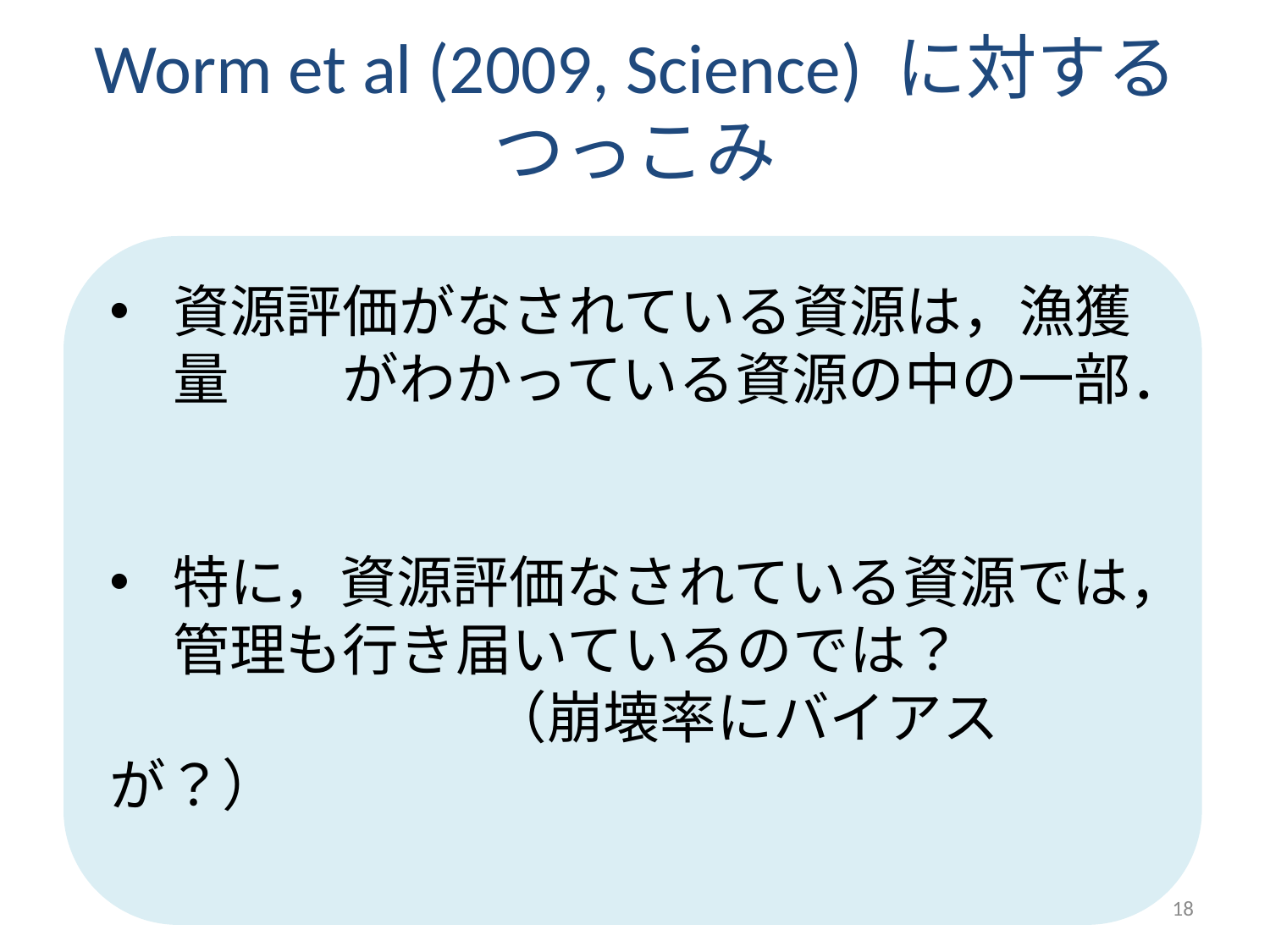

# Worm et al (2009, Science) に対するつっこみ
資源評価がなされている資源は，漁獲量　　がわかっている資源の中の一部．

特に，資源評価なされている資源では，管理も行き届いているのでは？
   			（崩壊率にバイアスが？）

18